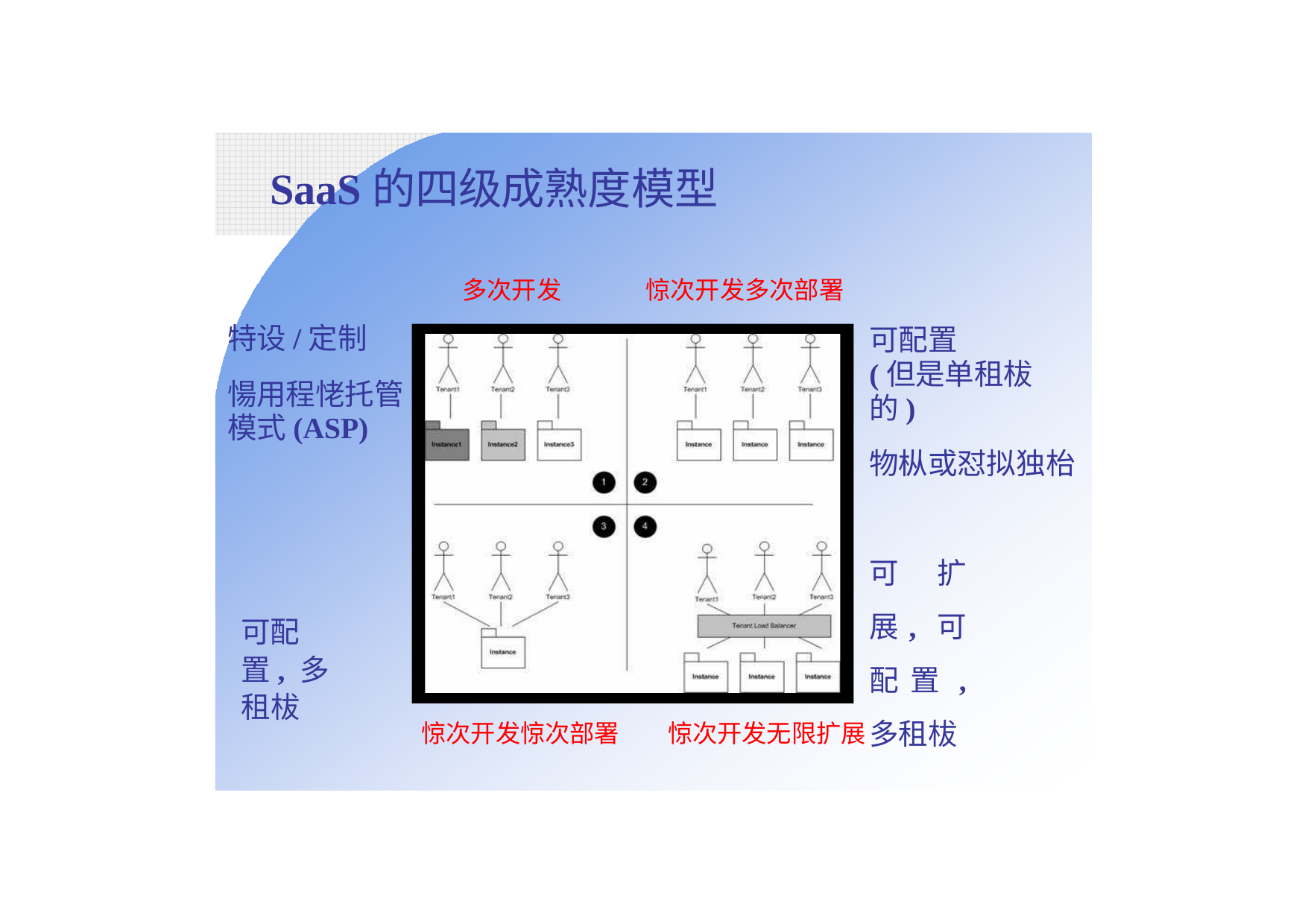

# SaaS的四级成熟度模型
多次开发
惊次开发多次部署
特设/定制
愓用程恅托管 模式(ASP)
可配置
(但是单租柭的)
物枞或怼拟独枱

可扩展, 可配置, 多租柭
可配置, 多租柭
惊次开发惊次部署
惊次开发无限扩展